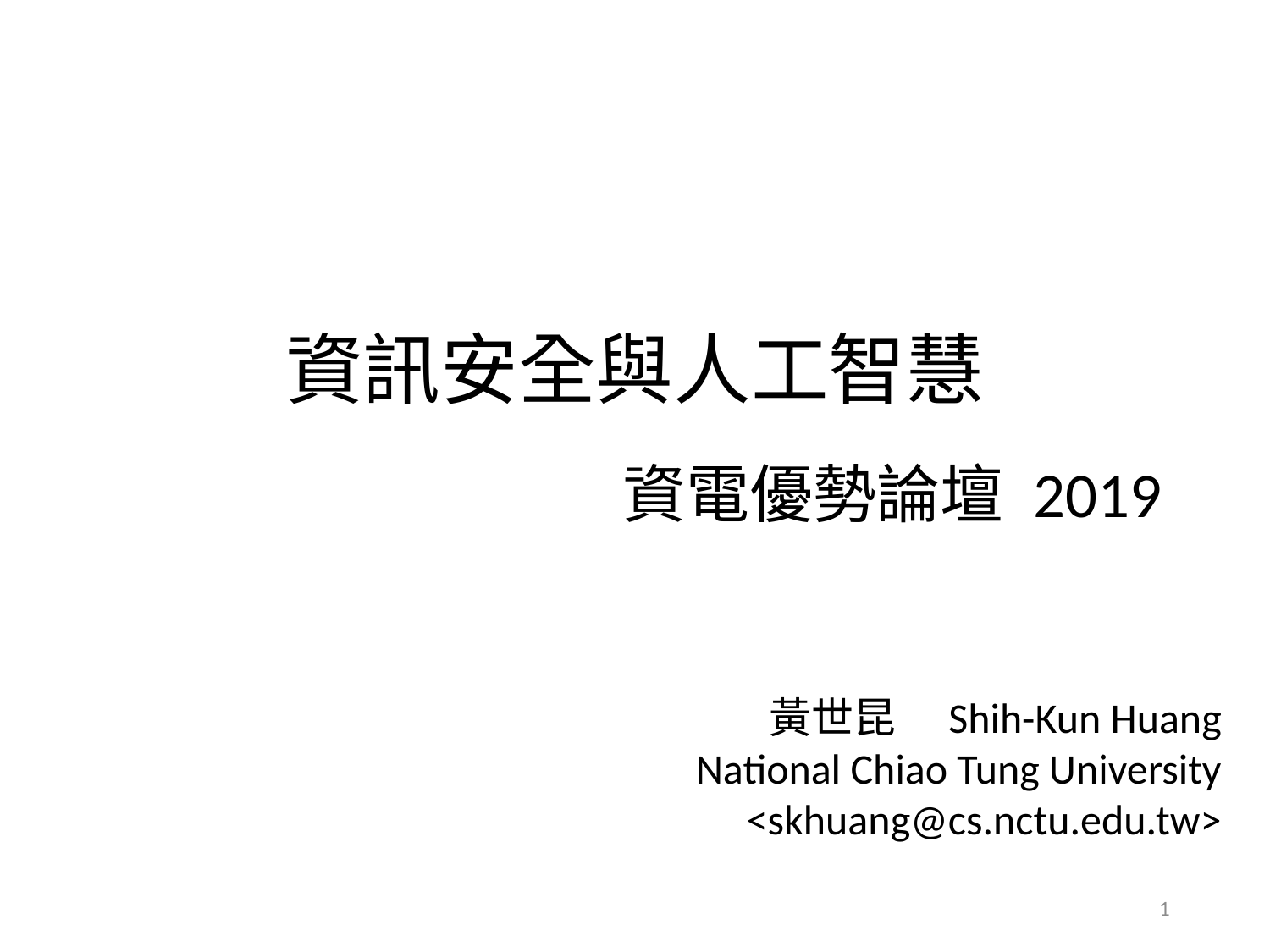

# 資訊安全與人工智慧
資電優勢論壇 2019
黃世昆　Shih-Kun Huang
National Chiao Tung University
<skhuang@cs.nctu.edu.tw>
1